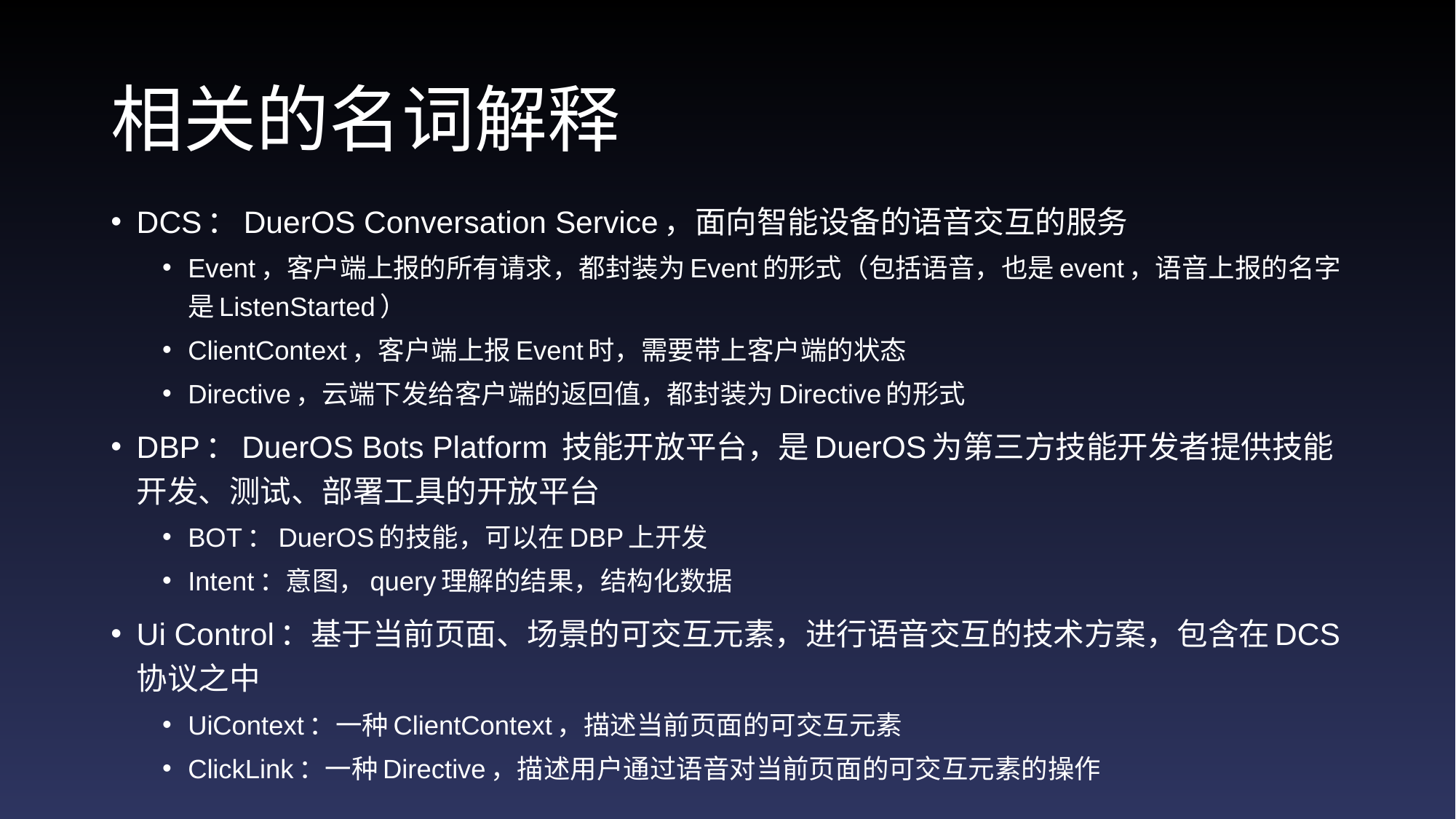

# 相关的名词解释
DCS：DuerOS Conversation Service，面向智能设备的语音交互的服务
Event，客户端上报的所有请求，都封装为Event的形式（包括语音，也是event，语音上报的名字是ListenStarted）
ClientContext，客户端上报Event时，需要带上客户端的状态
Directive，云端下发给客户端的返回值，都封装为Directive的形式
DBP：DuerOS Bots Platform 技能开放平台，是DuerOS为第三方技能开发者提供技能开发、测试、部署工具的开放平台
BOT：DuerOS的技能，可以在DBP上开发
Intent：意图，query理解的结果，结构化数据
Ui Control：基于当前页面、场景的可交互元素，进行语音交互的技术方案，包含在DCS协议之中
UiContext：一种ClientContext，描述当前页面的可交互元素
ClickLink：一种Directive，描述用户通过语音对当前页面的可交互元素的操作